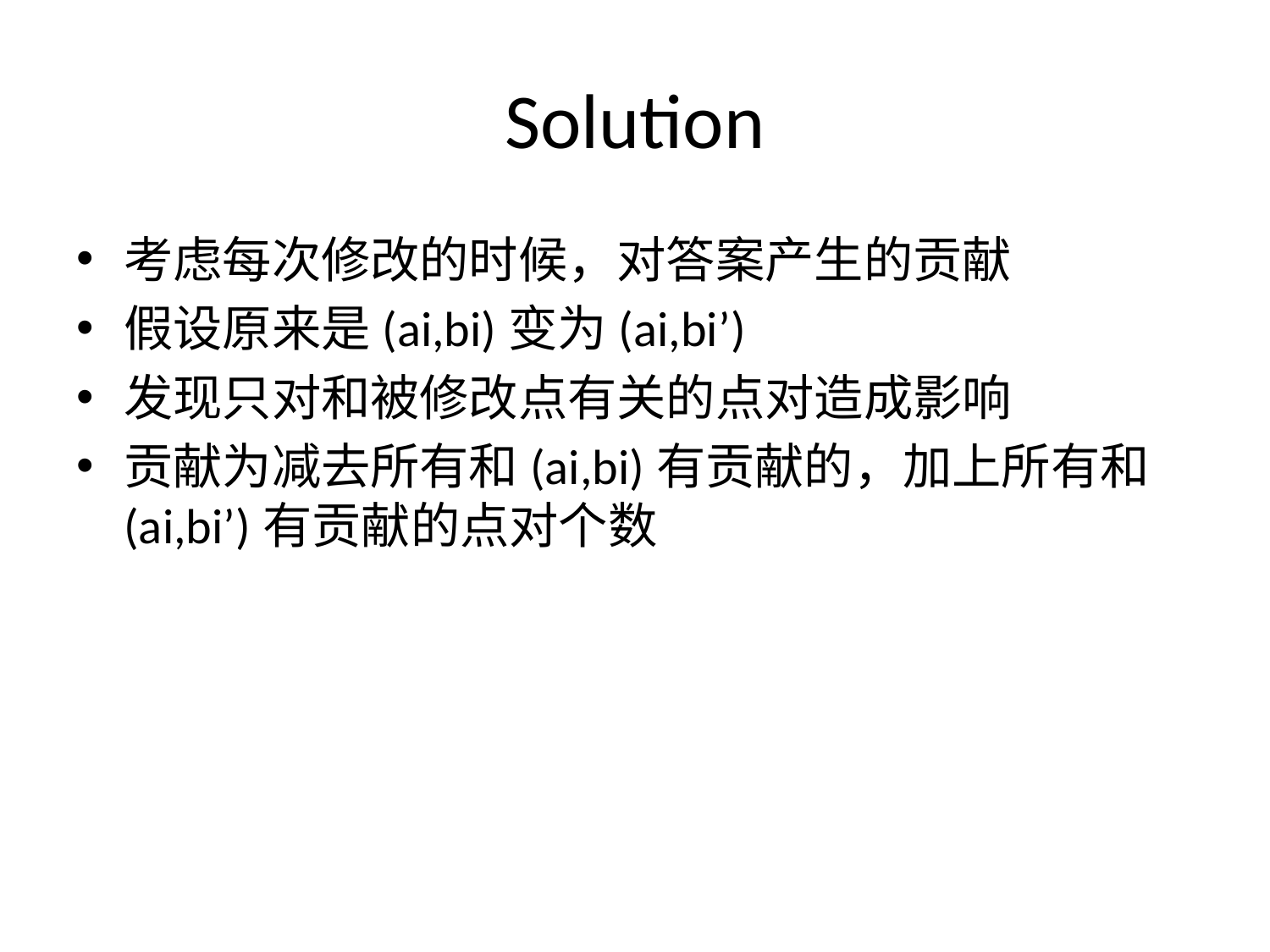

# Solution
考虑每次修改的时候，对答案产生的贡献
假设原来是(ai,bi)变为(ai,bi’)
发现只对和被修改点有关的点对造成影响
贡献为减去所有和(ai,bi)有贡献的，加上所有和(ai,bi’)有贡献的点对个数